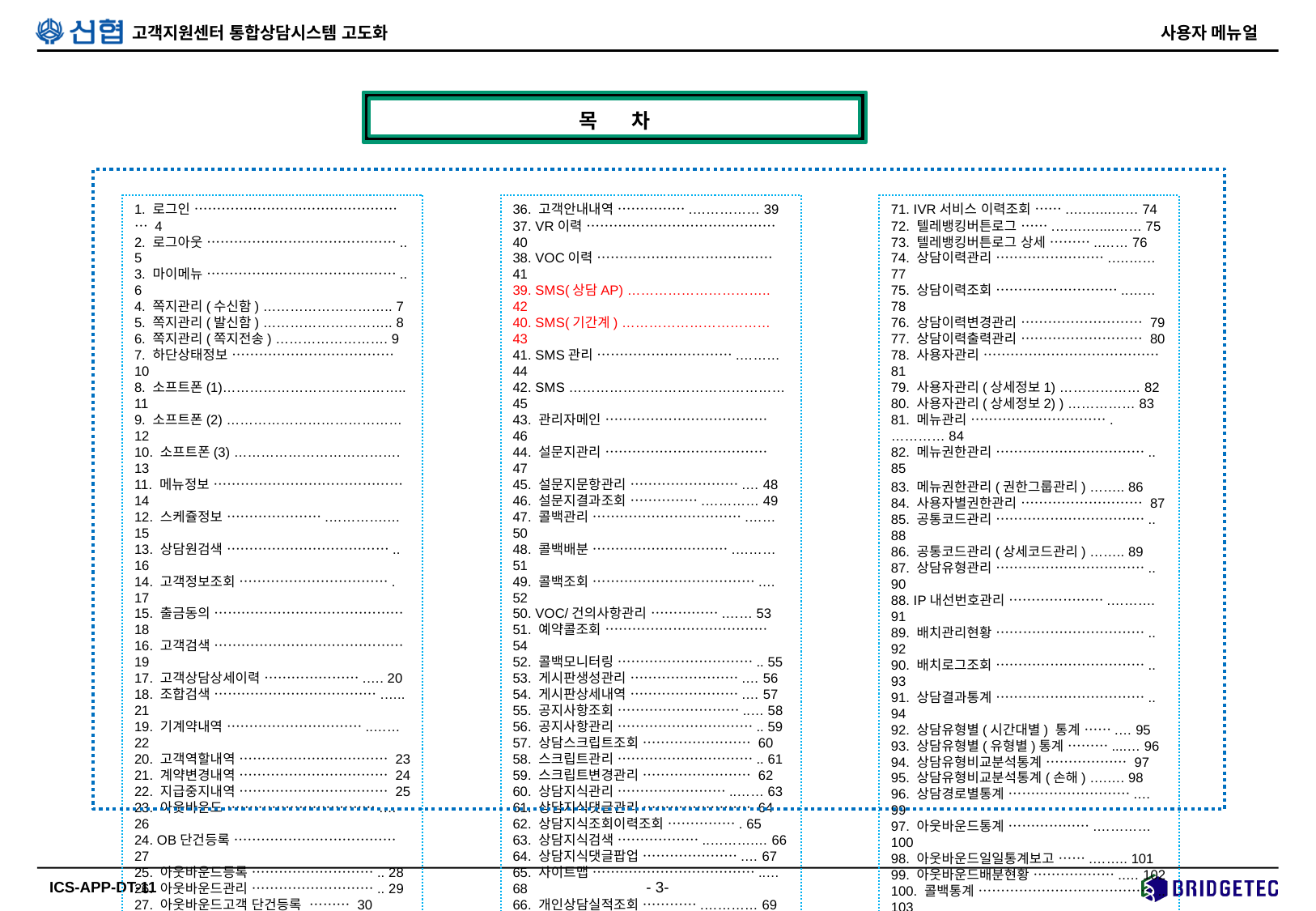

목      차

1. 로그인 ………………………………………… 4
2. 로그아웃 …………………………………….. 5
3. 마이메뉴 …………………………………….. 6
4. 쪽지관리(수신함) ……………………….. 7
5. 쪽지관리(발신함) ……………………….. 8
6. 쪽지관리(쪽지전송) ……………………. 9
7. 하단상태정보 ……………………………… 10
8. 소프트폰(1)………………………………….. 11
9. 소프트폰(2) ………………………………… 12
10. 소프트폰(3) ………………………………. 13
11. 메뉴정보 …………………………………… 14
12. 스케쥴정보 ………………….………….… 15
13. 상담원검색 ……………………………….. 16
14. 고객정보조회 ……………………………. 17
15. 출금동의 …………………………………… 18
16. 고객검색 …………………………………… 19
17. 고객상담상세이력 ………………….…. 20
18. 조합검색 ……………………………….….. 21
19. 기계약내역 …………………………..…… 22
20. 고객역할내역 …………………………… 23
21. 계약변경내역 …………………………… 24
22. 지급중지내역 …………………………… 25
23. 아웃바운드 …………………………….… 26
24. OB단건등록 ……………………………… 27
25. 아웃바운드등록 ……………………….. 28
26. 아웃바운드관리 ……………………….. 29
27. 아웃바운드고객 단건등록  ……… 30
28. 아웃바운드모니터링 ………………... 31
29. 아웃바운드SMS일괄전송 …….…… 32
30. 설문조사진행 …………………………… 33
31. 통합상담이력 …………………………… 34
32. 상담이력 …………………………..……… 35
33. 녹취플레이어 …………………………… 36
34. 고객확인사항 …………………………… 37
35. 안내장내역 ………………………….…… 38
36. 고객안내내역 …………….…………… 39
37. VR이력 …………………………………… 40
38. VOC이력 ………………………………… 41
39. SMS(상담AP) ………………………….. 42
40. SMS(기간계) …………………………… 43
41. SMS관리 ………………………….……… 44
42. SMS ………………………………………… 45
43. 관리자메인 ……………………………… 46
44. 설문지관리 ……………………………… 47
45. 설문지문항관리 …………………….… 48
46. 설문지결과조회 …………….………… 49
47. 콜백관리 …………………………….…… 50
48. 콜백배분 ………………………….……… 51
49. 콜백조회 ……………………………….… 52
50. VOC/건의사항관리 …………….…… 53
51. 예약콜조회 ……………………………… 54
52. 콜백모니터링 ………………………….. 55
53. 게시판생성관리 …………………….… 56
54. 게시판상세내역 …………………….… 57
55. 공지사항조회 ………………………..… 58
56. 공지사항관리 ………………………….. 59
57. 상담스크립트조회 …………………… 60
58. 스크립트관리 ………………………….. 61
59. 스크립트변경관리 …………………… 62
60. 상담지식관리 ……………………..…… 63
61. 상담지식댓글관리 …………………… 64
62. 상담지식조회이력조회 ……………. 65
63. 상담지식검색 ………………..……….… 66
64. 상담지식댓글팝업 ………………….… 67
65. 사이트맵 ………………………………..… 68
66. 개인상담실적조회 ………….………… 69
67. 고객정보관련체크사항 …………..… 70
68. 고객확인사항관리 ………………….… 71
69. 주요조합원등록 ……………………..… 72
70. 주요조합원관리 …………………..…… 73
71. IVR서비스 이력조회 …….….…...…… 74
72. 텔레뱅킹버튼로그 …….…….…....…… 75
73. 텔레뱅킹버튼로그 상세 ………..…… 76
74. 상담이력관리 …………………….….…… 77
75. 상담이력조회 ………………………..…… 78
76. 상담이력변경관리 ……………………… 79
77. 상담이력출력관리 ……………………… 80
78. 사용자관리 ………………………………… 81
79. 사용자관리(상세정보1) ……………… 82
80. 사용자관리(상세정보2) ) …………… 83
81. 메뉴관리 ………………………….………… 84
82. 메뉴권한관리 …………………………….. 85
83. 메뉴권한관리(권한그룹관리) …….. 86
84. 사용자별권한관리 ……………………… 87
85. 공통코드관리 …………………………….. 88
86. 공통코드관리(상세코드관리) …….. 89
87. 상담유형관리 …………………………….. 90
88. IP내선번호관리 ………………….………. 91
89. 배치관리현황 …………………………….. 92
90. 배치로그조회 …………………………….. 93
91. 상담결과통계 …………………………….. 94
92. 상담유형별(시간대별) 통계 …….… 95
93. 상담유형별(유형별)통계 ………....… 96
94. 상담유형비교분석통계 ……………… 97
95. 상담유형비교분석통계(손해) ….…. 98
96. 상담경로별통계 ……………………….… 99
97. 아웃바운드통계 ……………….………… 100
98. 아웃바운드일일통계보고 …….…….. 101
99. 아웃바운드배분현황 ………………..… 102
100. 콜백통계 ………………………………….. 103
101. I/B콜백현황 ……………………………… 104
102. 해피콜DB현황 …………………….……. 105
103. 발신유형별통계 …………….…………. 106
104. 설문통계 ………………………………..… 107